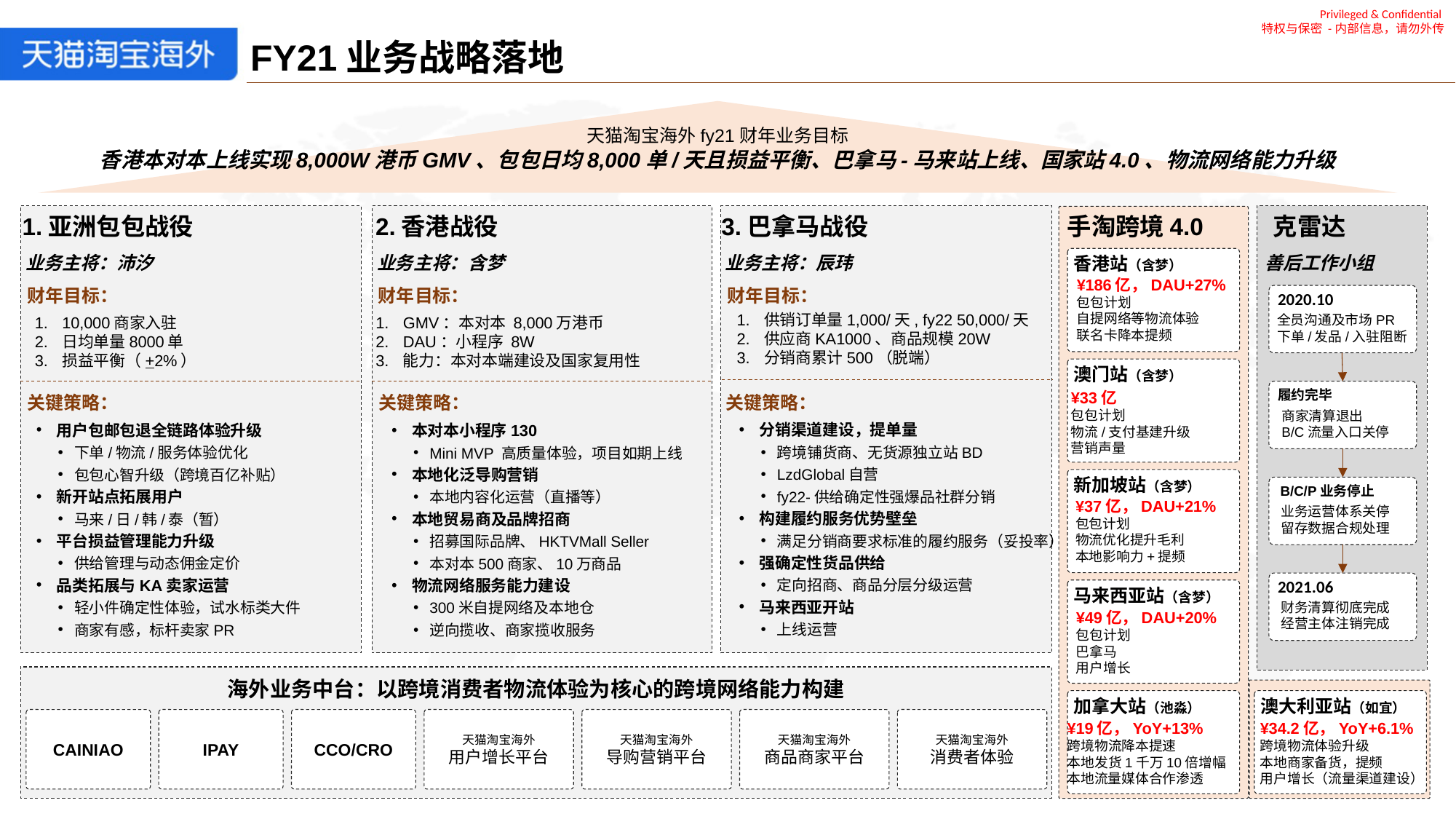

Privileged & Confidential
特权与保密 -内部信息，请勿外传
FY21业务战略落地

天猫淘宝海外fy21财年业务目标
香港本对本上线实现8,000W港币GMV、包包日均8,000单/天且损益平衡、巴拿马-马来站上线、国家站4.0、物流网络能力升级
1.亚洲包包战役

业务主将：沛汐
财年目标：
10,000商家入驻
日均单量8000单
损益平衡（+2%）
关键策略：
用户包邮包退全链路体验升级
下单/物流/服务体验优化
包包心智升级（跨境百亿补贴）
新开站点拓展用户
马来/日/韩/泰（暂）
平台损益管理能力升级
供给管理与动态佣金定价
品类拓展与KA卖家运营
轻小件确定性体验，试水标类大件
商家有感，标杆卖家PR
2.香港战役

业务主将：含梦
财年目标：
GMV：本对本 8,000万港币
DAU：小程序 8W
能力：本对本端建设及国家复用性
关键策略：
本对本小程序130
Mini MVP 高质量体验，项目如期上线
本地化泛导购营销
本地内容化运营（直播等）
本地贸易商及品牌招商
招募国际品牌、HKTVMall Seller
本对本500商家、10万商品
物流网络服务能力建设
300米自提网络及本地仓
逆向揽收、商家揽收服务
3.巴拿马战役

业务主将：辰玮
财年目标：
关键策略：
手淘跨境4.0

克雷达
善后工作小组
2020.10

全员沟通及市场PR
下单/发品/入驻阻断

履约完毕
商家清算退出
B/C流量入口关停
B/C/P业务停止

业务运营体系关停
留存数据合规处理
2021.06

财务清算彻底完成
经营主体注销完成

香港站（含梦）

¥186亿，DAU+27%
包包计划
自提网络等物流体验
联名卡降本提频
供销订单量1,000/天, fy22 50,000/天
供应商KA1000、商品规模20W
分销商累计500（脱端）
澳门站（含梦）

¥33亿
包包计划
物流/支付基建升级
营销声量
分销渠道建设，提单量
跨境铺货商、无货源独立站BD
LzdGlobal自营
fy22-供给确定性强爆品社群分销
构建履约服务优势壁垒
满足分销商要求标准的履约服务（妥投率）
强确定性货品供给
定向招商、商品分层分级运营
马来西亚开站
上线运营
新加坡站（含梦）

¥37亿，DAU+21%
包包计划
物流优化提升毛利
本地影响力+提频
马来西亚站（含梦）

¥49亿，DAU+20%
包包计划
巴拿马
用户增长

海外业务中台：以跨境消费者物流体验为核心的跨境网络能力构建

加拿大站（池淼）
澳大利亚站（如宜）

CAINIAO
IPAY
CCO/CRO
天猫淘宝海外
用户增长平台
天猫淘宝海外
导购营销平台
天猫淘宝海外
商品商家平台
天猫淘宝海外
消费者体验
¥19亿，YoY+13%
跨境物流降本提速
本地发货1千万10倍增幅
本地流量媒体合作渗透
¥34.2亿，YoY+6.1%
跨境物流体验升级
本地商家备货，提频
用户增长（流量渠道建设）